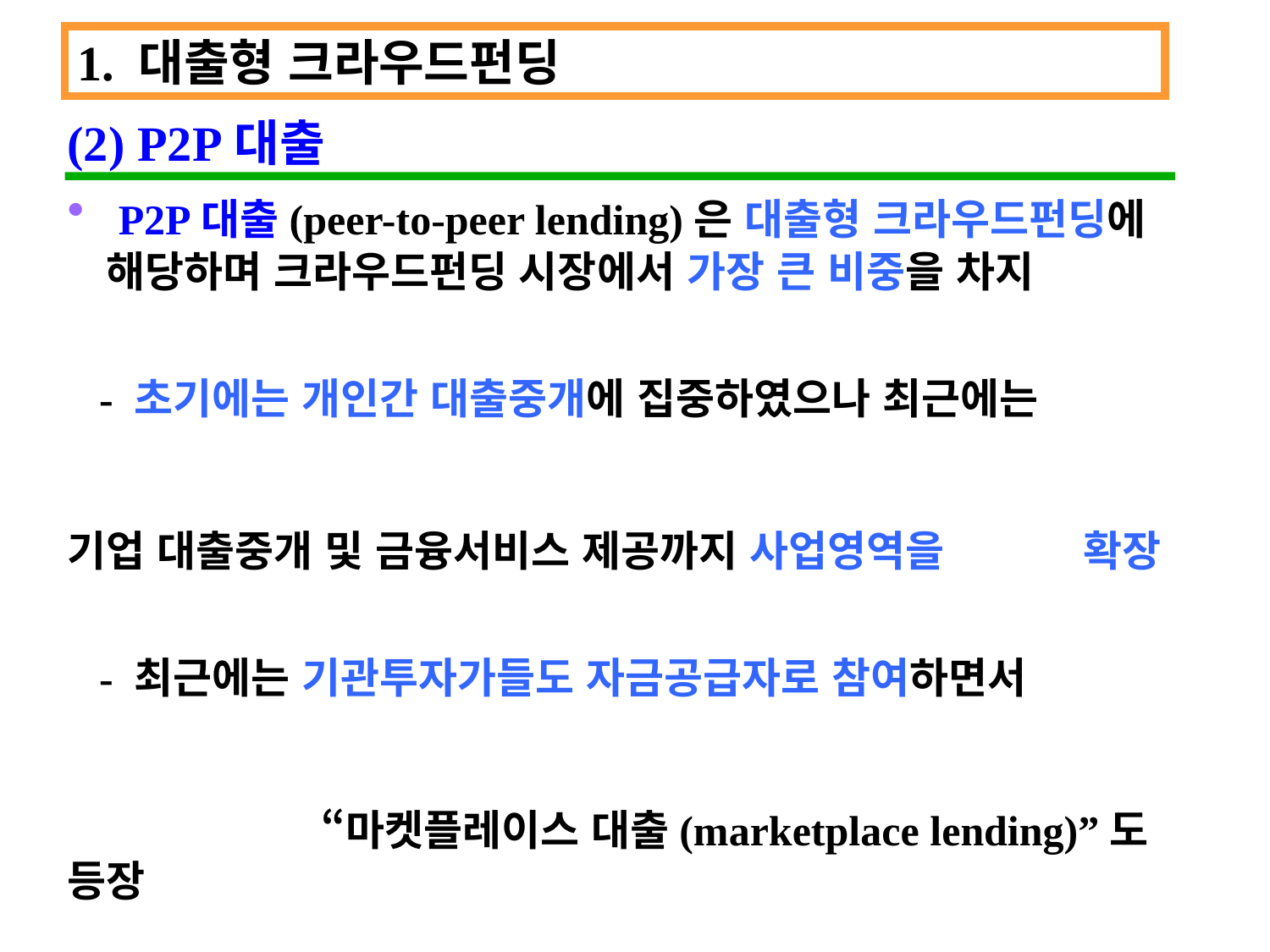

1. 대출형 크라우드펀딩
(2) P2P대출
 P2P대출(peer-to-peer lending)은 대출형 크라우드펀딩에 해당하며 크라우드펀딩 시장에서 가장 큰 비중을 차지

   - 초기에는 개인간 대출중개에 집중하였으나 최근에는 																				기업 대출중개 및 금융서비스 제공까지 사업영역을 	확장

   - 최근에는 기관투자가들도 자금공급자로 참여하면서 																						“마켓플레이스 대출(marketplace lending)”도	등장